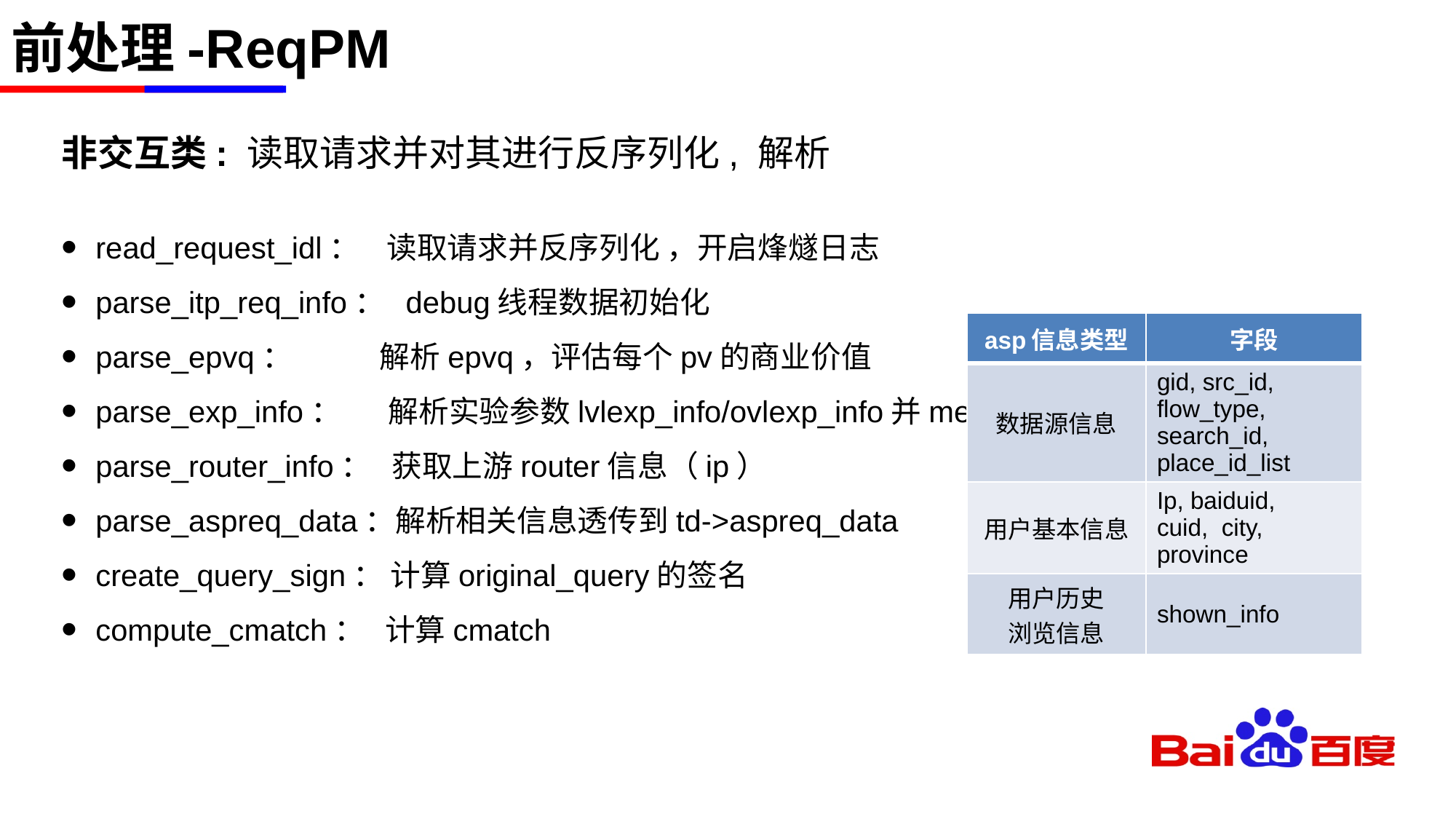

# 前处理-ReqPM
非交互类: 读取请求并对其进行反序列化, 解析

read_request_idl：    读取请求并反序列化 ，开启烽燧日志
parse_itp_req_info：  debug线程数据初始化
parse_epvq：             解析epvq，评估每个pv的商业价值
parse_exp_info：       解析实验参数lvlexp_info/ovlexp_info并merge进yacl
parse_router_info：   获取上游router信息（ip）
parse_aspreq_data：解析相关信息透传到td->aspreq_data
create_query_sign： 计算original_query的签名
compute_cmatch：   计算cmatch
| asp信息类型 | 字段 |
| --- | --- |
| 数据源信息 | gid, src\_id, flow\_type, search\_id, place\_id\_list |
| 用户基本信息 | Ip, baiduid, cuid, city, province |
| 用户历史 浏览信息 | shown\_info |